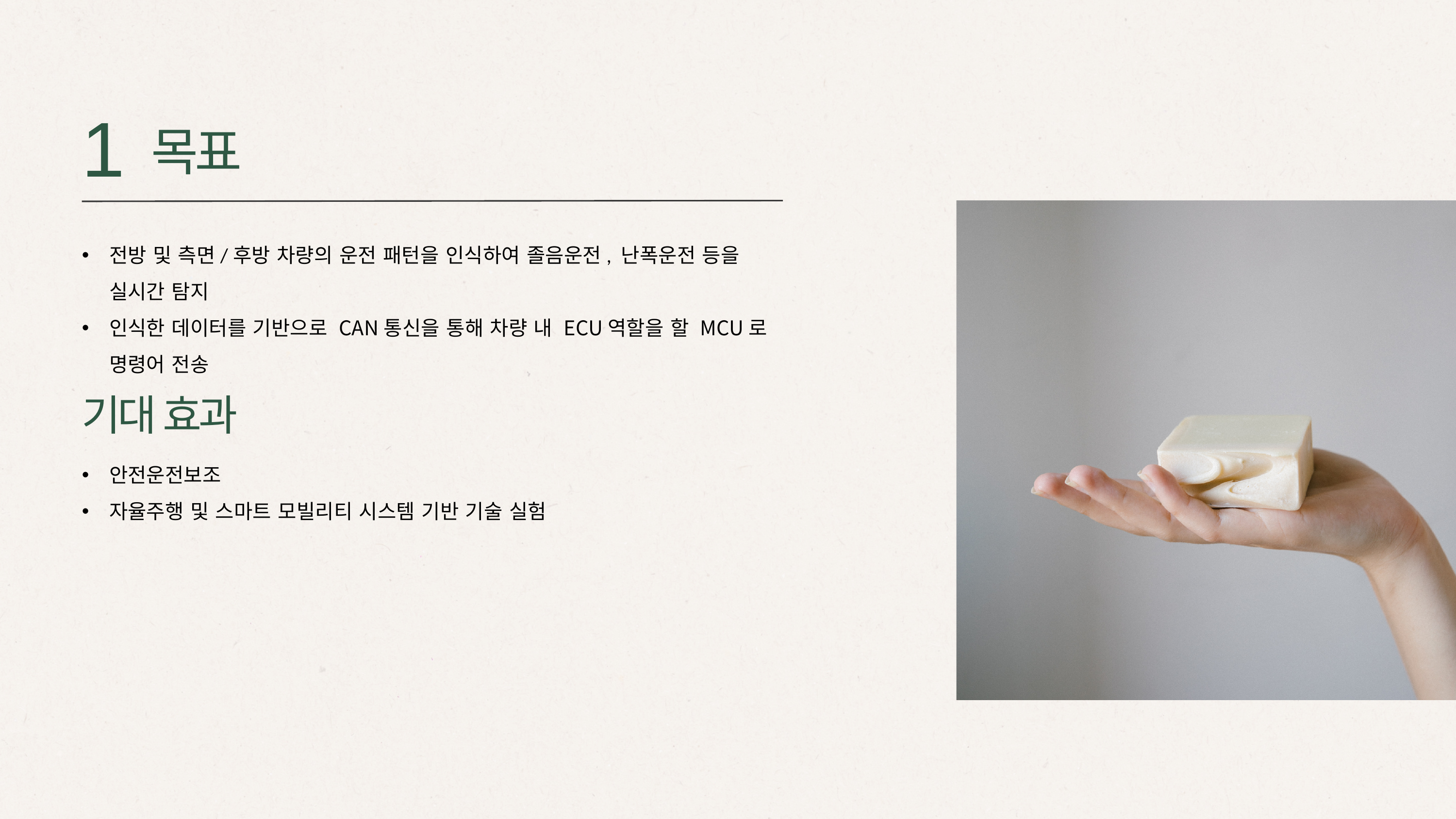

1
목표

전방 및 측면/후방 차량의 운전 패턴을 인식하여 졸음운전, 난폭운전 등을 실시간 탐지
인식한 데이터를 기반으로 CAN통신을 통해 차량 내 ECU역할을 할 MCU로 명령어 전송
기대 효과
안전운전보조
자율주행 및 스마트 모빌리티 시스템 기반 기술 실험